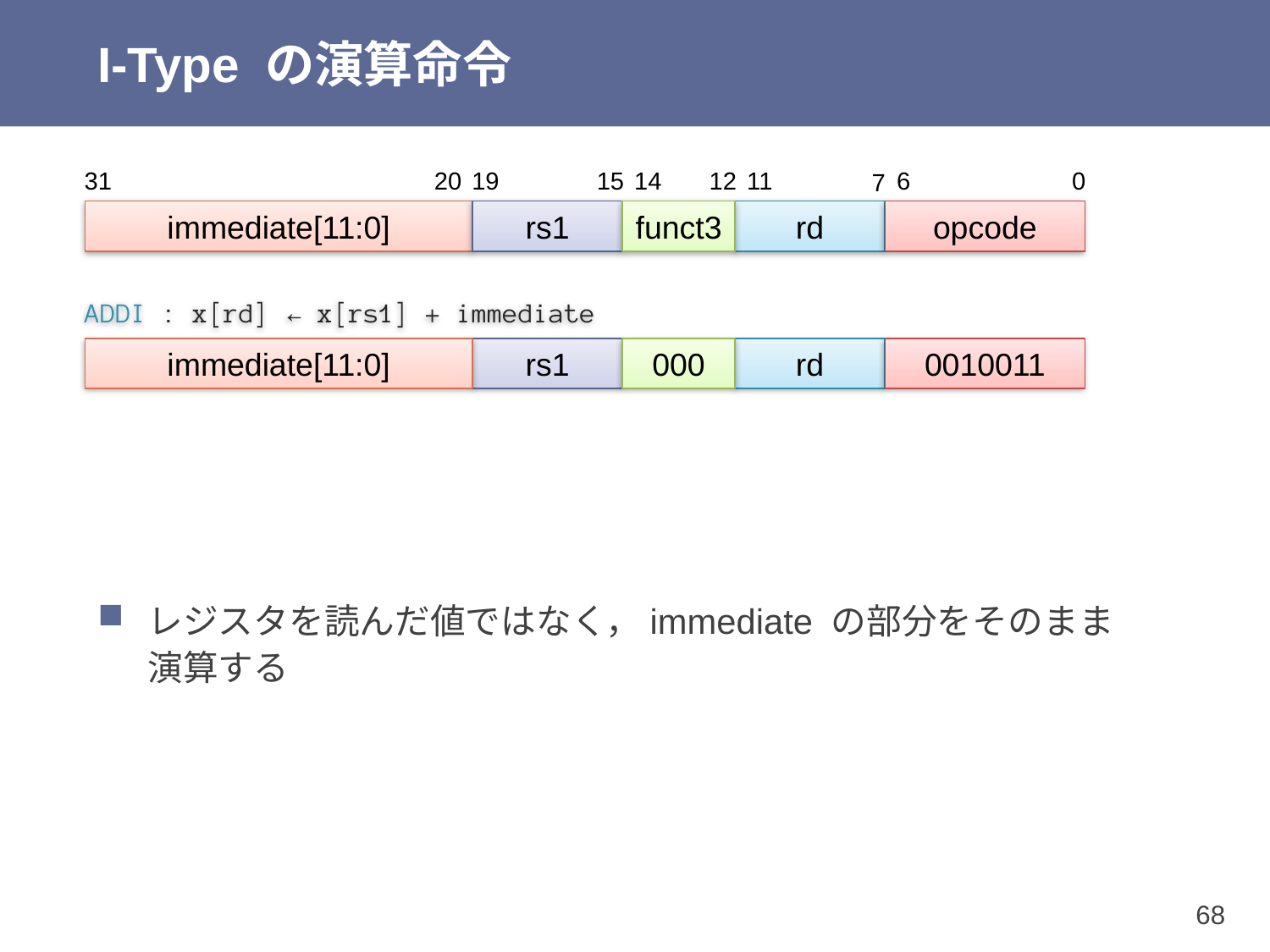

# I-Type の演算命令
31
20
19
0
15
14
12
11
7
6
immediate[11:0]
rs1
funct3
rd
opcode
ADDI : x[rd] ← x[rs1] + immediate
immediate[11:0]
rs1
000
rd
0010011
レジスタを読んだ値ではなく，immediate の部分をそのまま演算する